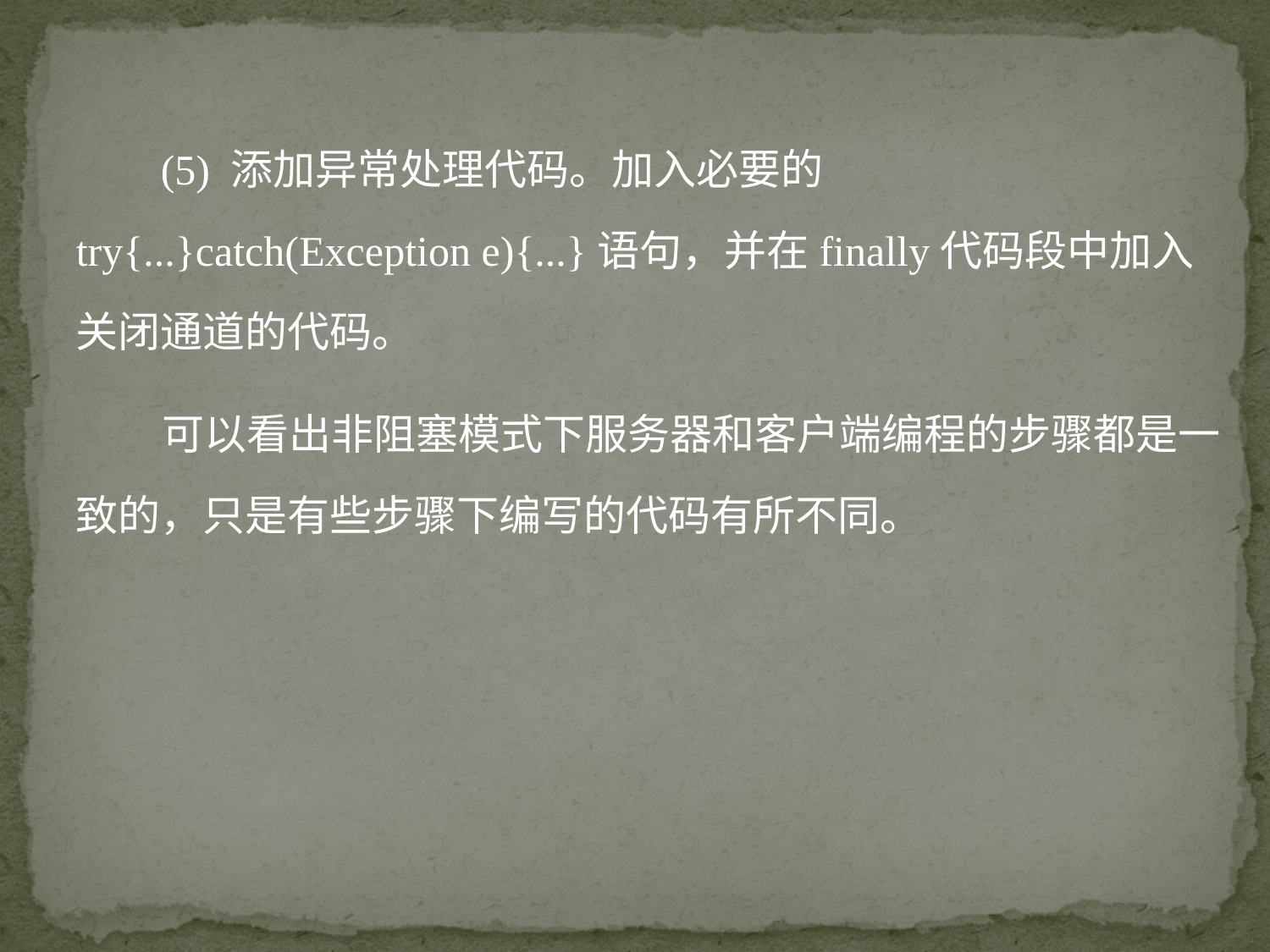

(5) 添加异常处理代码。加入必要的try{...}catch(Exception e){...}语句，并在finally代码段中加入关闭通道的代码。
        可以看出非阻塞模式下服务器和客户端编程的步骤都是一致的，只是有些步骤下编写的代码有所不同。